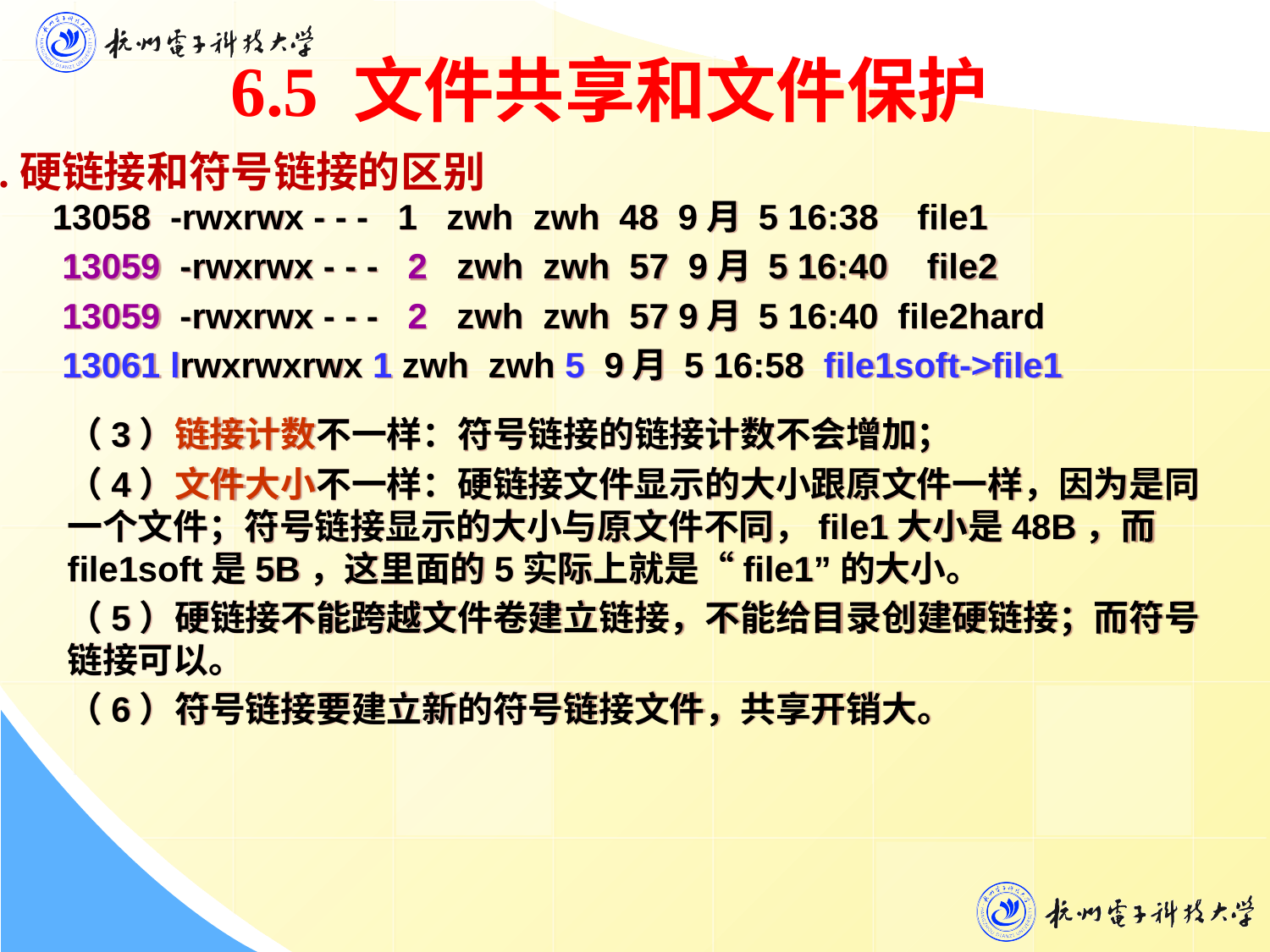

6.5 文件共享和文件保护
3.硬链接和符号链接的区别
13058  -rwxrwx - - -   1   zwh  zwh  48  9月 5 16:38    file1
 13059  -rwxrwx - - -   2   zwh  zwh  57  9月 5 16:40    file2
 13059  -rwxrwx - - -   2   zwh  zwh  57 9月 5 16:40  file2hard
 13061 lrwxrwxrwx 1 zwh  zwh 5  9月 5 16:58  file1soft->file1
（3）链接计数不一样：符号链接的链接计数不会增加；
（4）文件大小不一样：硬链接文件显示的大小跟原文件一样，因为是同一个文件；符号链接显示的大小与原文件不同，file1大小是48B，而file1soft是5B，这里面的5实际上就是“file1”的大小。
（5）硬链接不能跨越文件卷建立链接，不能给目录创建硬链接；而符号链接可以。
（6）符号链接要建立新的符号链接文件，共享开销大。